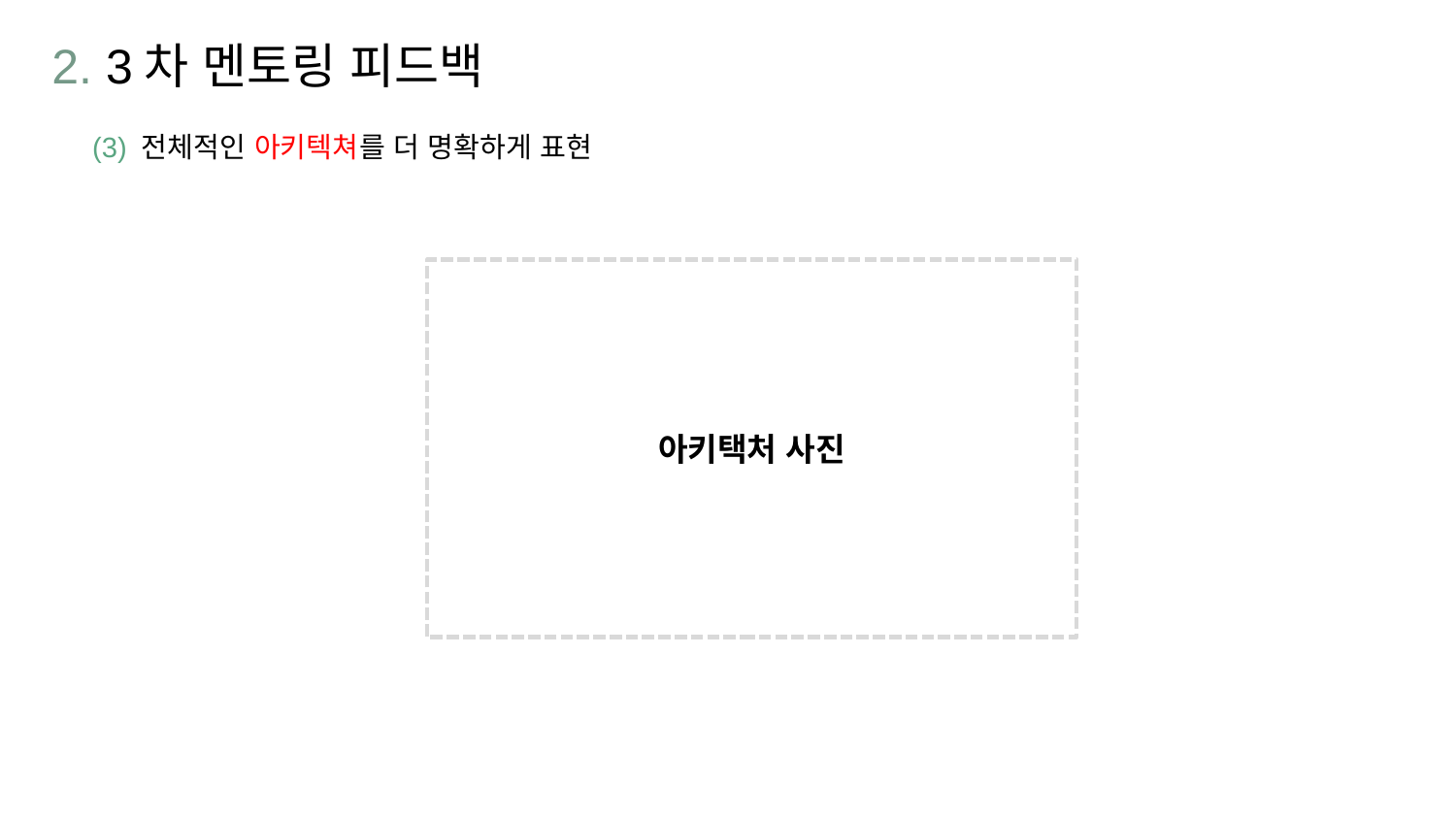

2. 3차 멘토링 피드백
(3) 전체적인 아키텍쳐를 더 명확하게 표현
아키택처 사진